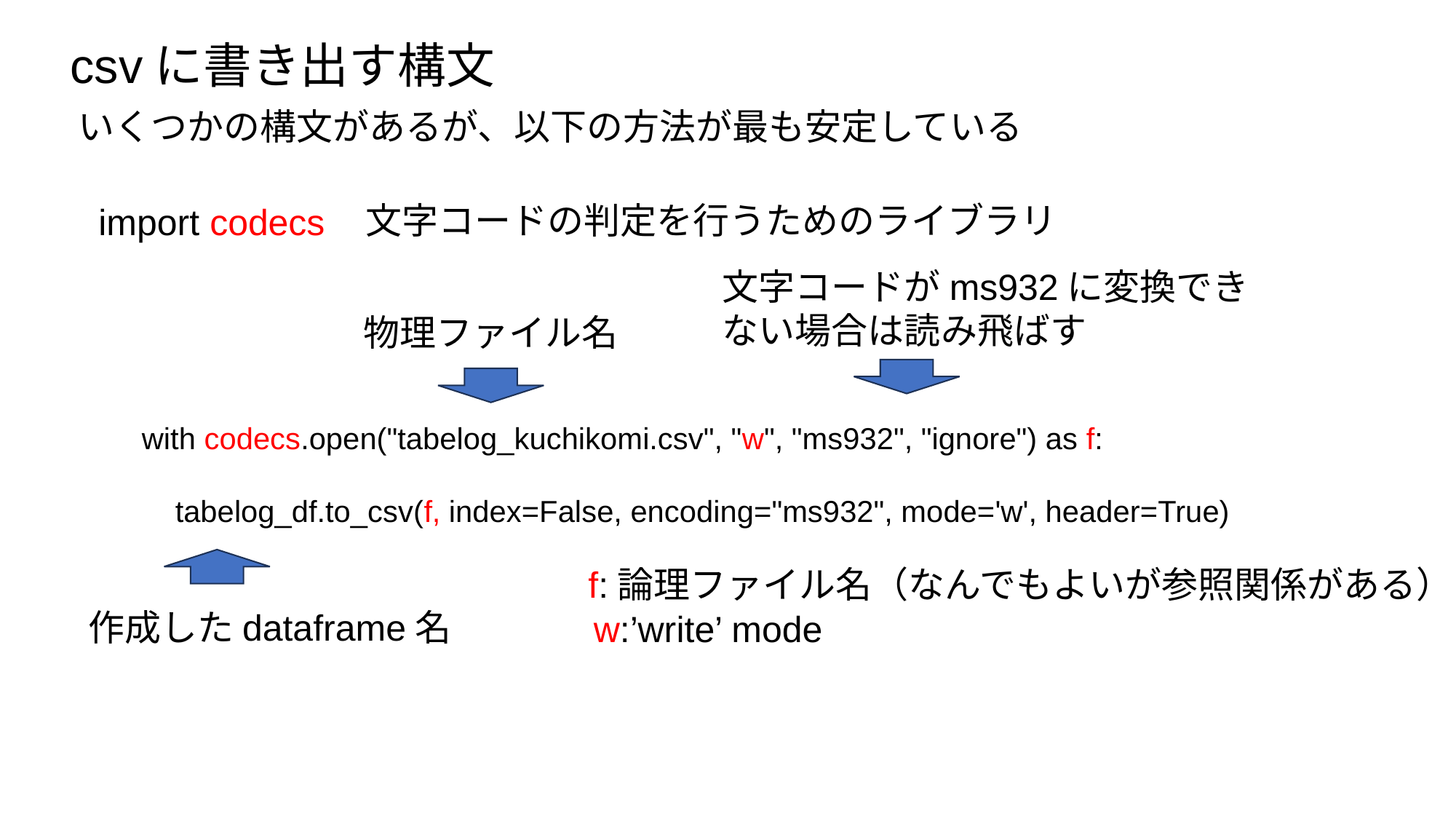

csvに書き出す構文
いくつかの構文があるが、以下の方法が最も安定している
文字コードの判定を行うためのライブラリ
import codecs
文字コードがms932に変換できない場合は読み飛ばす
物理ファイル名

with codecs.open("tabelog_kuchikomi.csv", "w", "ms932", "ignore") as f:

    tabelog_df.to_csv(f, index=False, encoding="ms932", mode='w', header=True)

f:論理ファイル名（なんでもよいが参照関係がある）
作成したdataframe名
w:’write’ mode